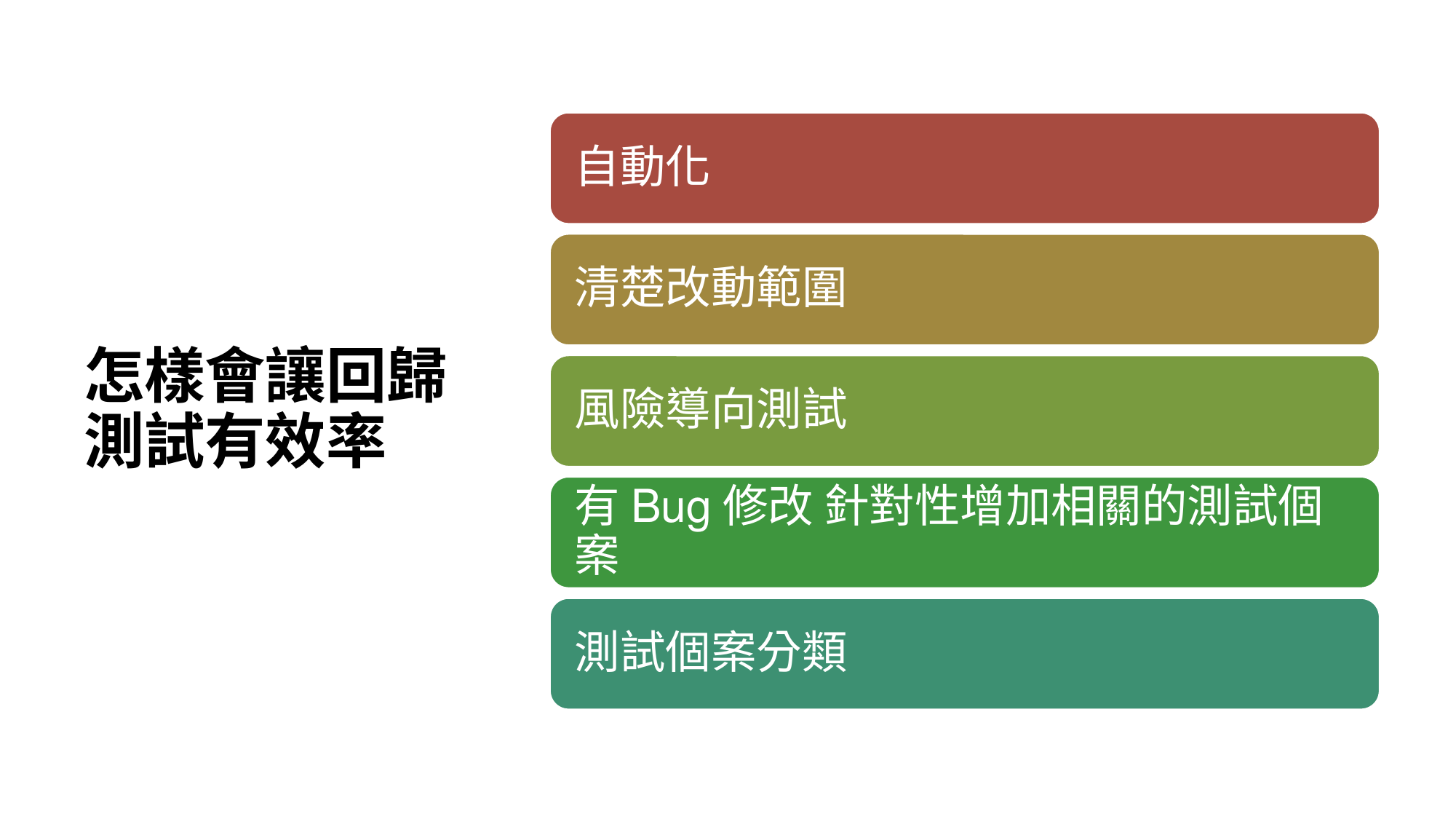

# 怎樣會讓回歸測試有效率
自動化
清楚改動範圍
風險導向測試
有Bug修改 針對性增加相關的測試個案
測試個案分類